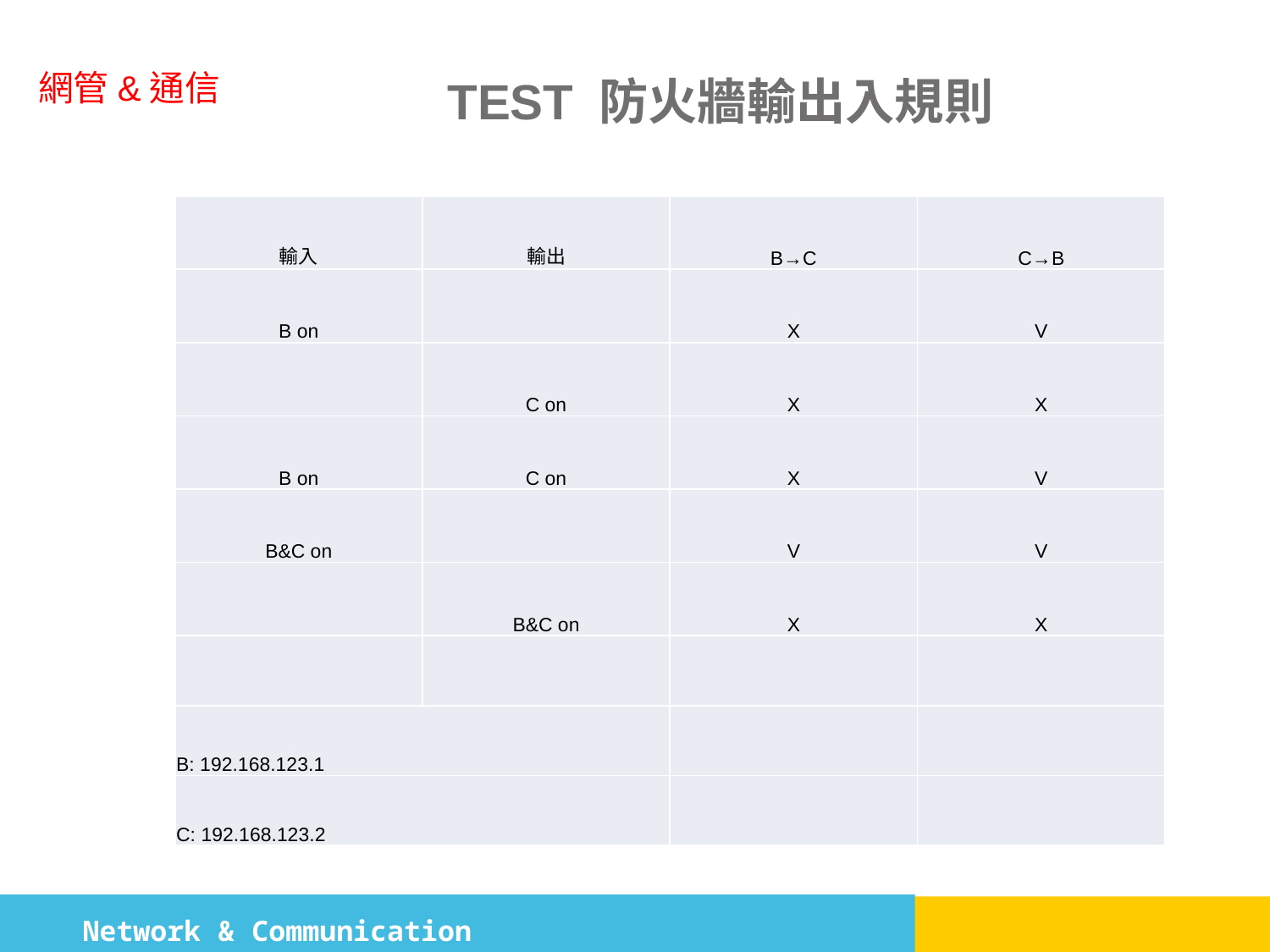

# TEST 防火牆輸出入規則
| 輸入 | 輸出 | B→C | C→B |
| --- | --- | --- | --- |
| B on |  | X | V |
|  | C on | X | X |
| B on | C on | X | V |
| B&C on |  | V | V |
|  | B&C on | X | X |
|  |  |  |  |
| B: 192.168.123.1 |  |  |  |
| C: 192.168.123.2 |  |  |  |